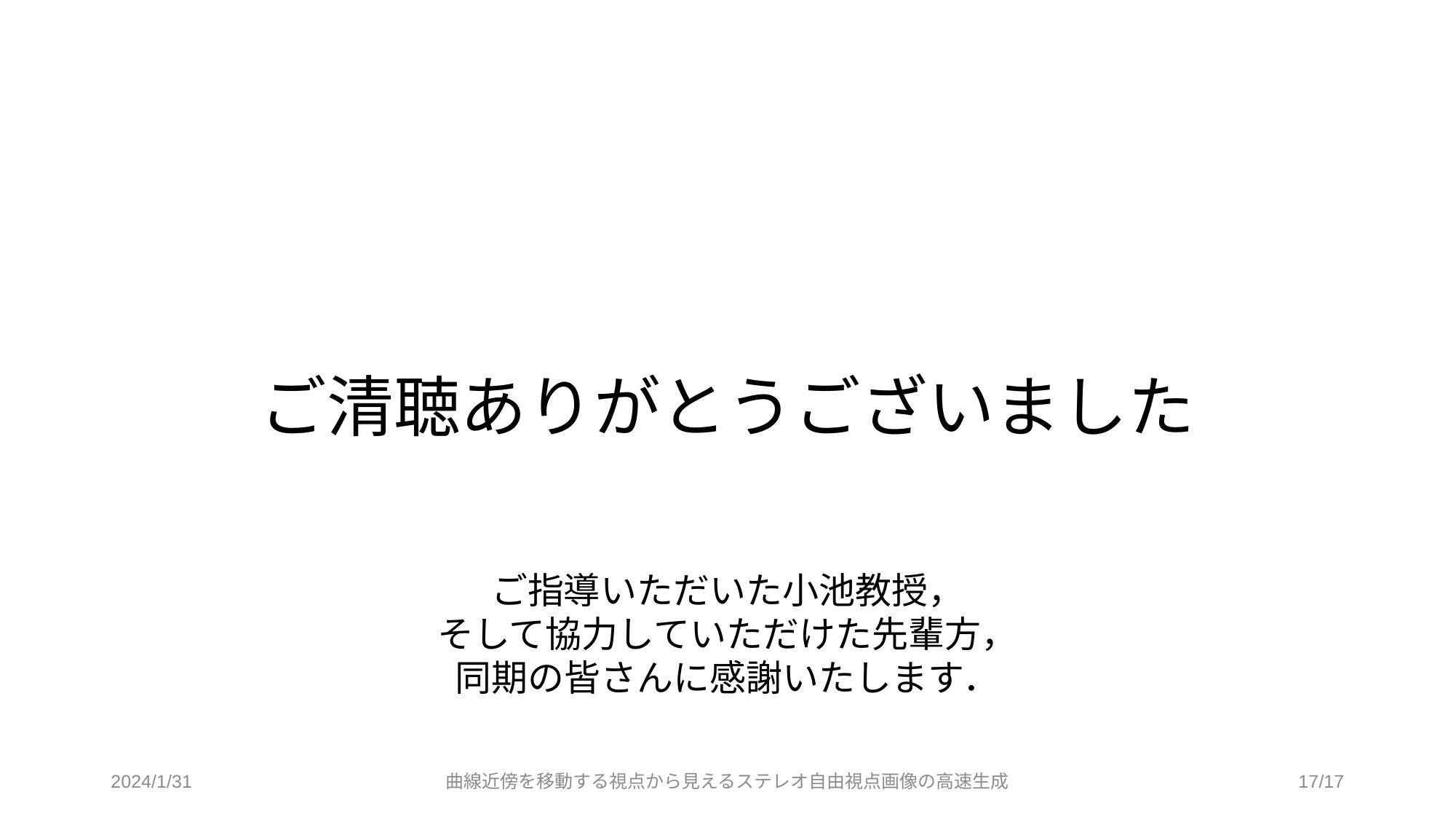

# ご清聴ありがとうございました
ご指導いただいた小池教授，
そして協力していただけた先輩方，
同期の皆さんに感謝いたします．
2024/1/31
曲線近傍を移動する視点から見えるステレオ自由視点画像の高速生成
17/17